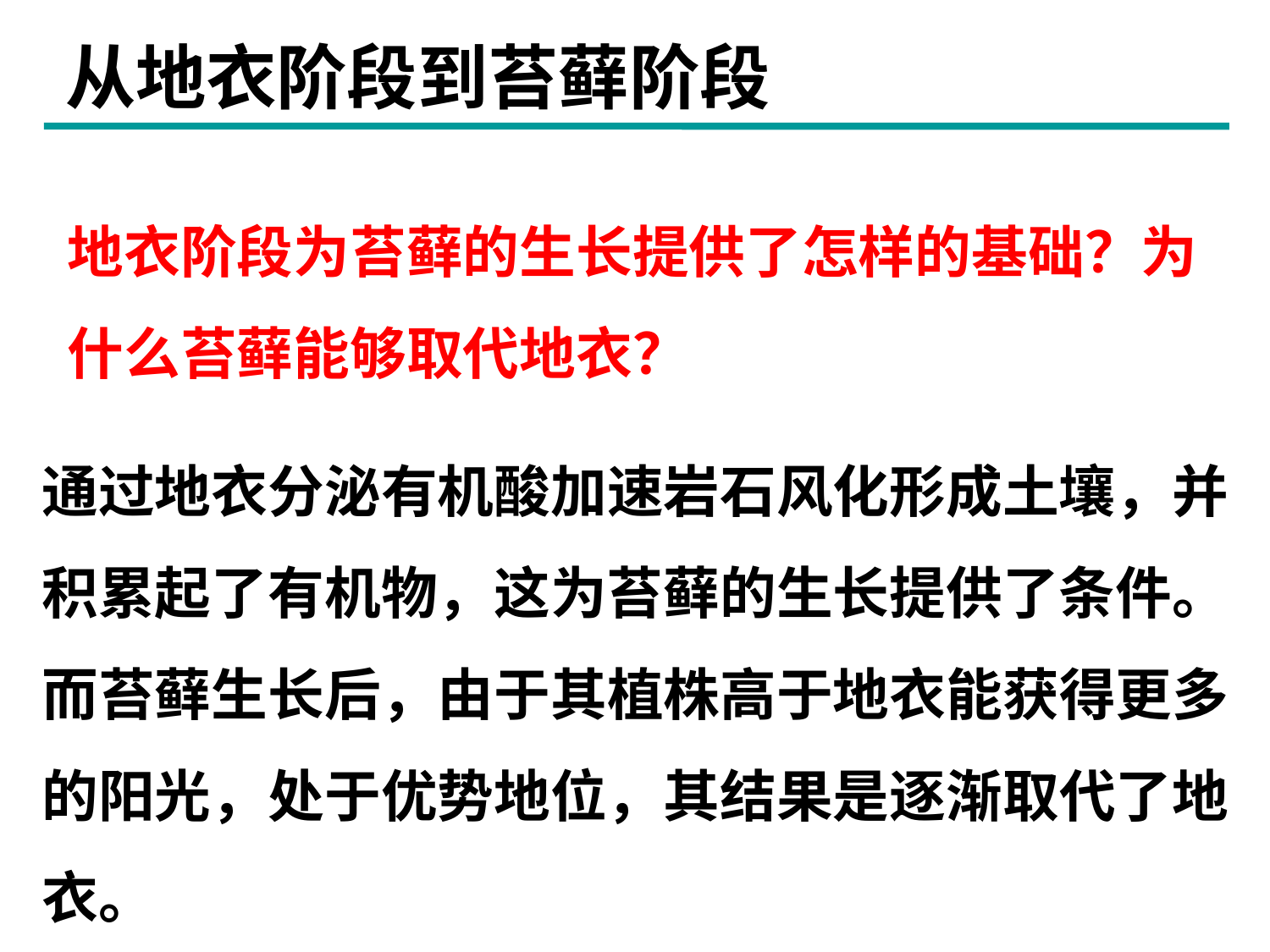

从地衣阶段到苔藓阶段
地衣阶段为苔藓的生长提供了怎样的基础？为什么苔藓能够取代地衣？

通过地衣分泌有机酸加速岩石风化形成土壤，并积累起了有机物，这为苔藓的生长提供了条件。而苔藓生长后，由于其植株高于地衣能获得更多的阳光，处于优势地位，其结果是逐渐取代了地衣。